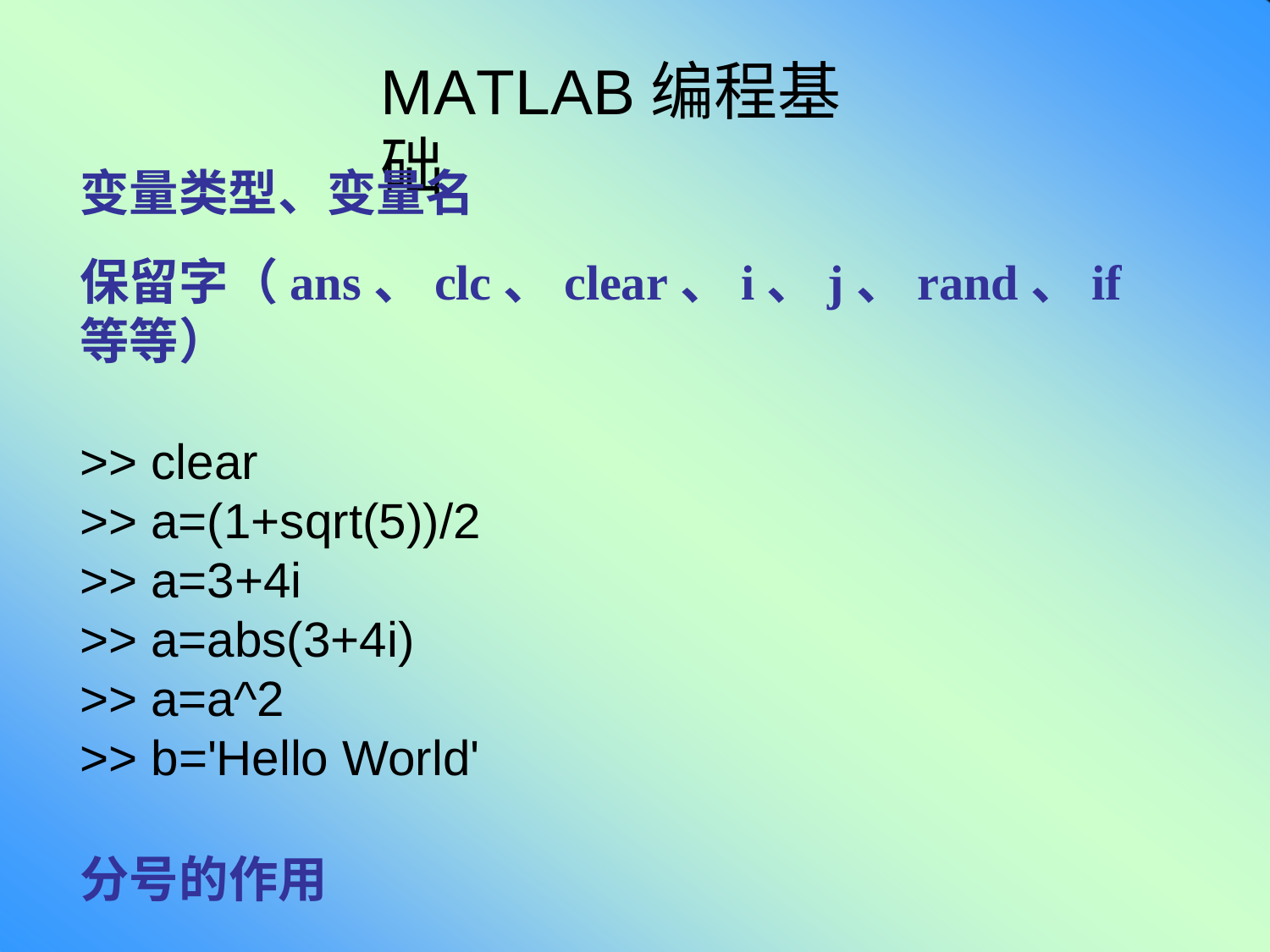

# MATLAB编程基础
变量类型、变量名
保留字（ans、clc、clear、i、j、rand、if等等）

>> clear
>> a=(1+sqrt(5))/2
>> a=3+4i
>> a=abs(3+4i)
>> a=a^2
>> b='Hello World'

分号的作用